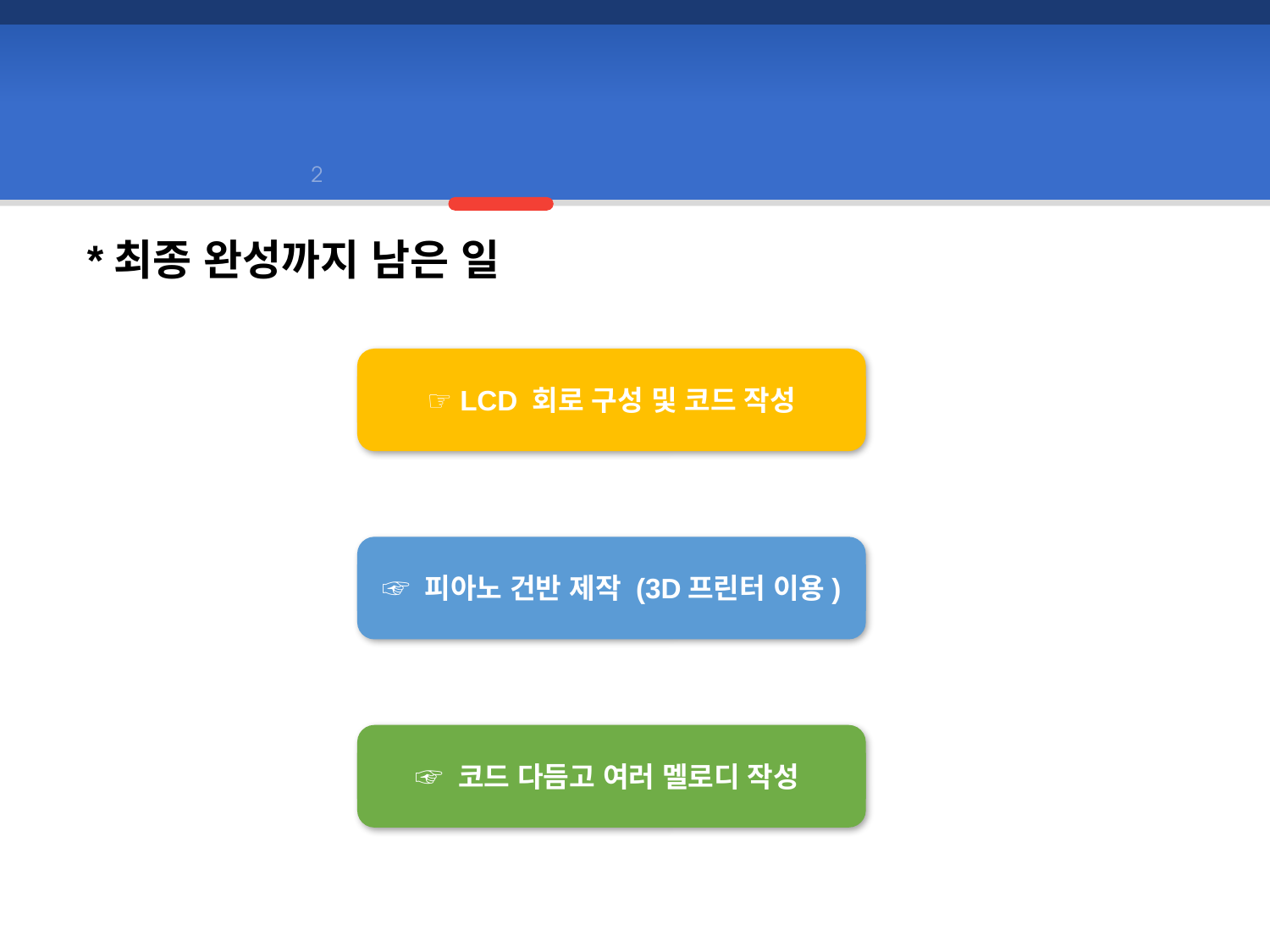

예상 일정
2
1
3

*최종 완성까지 남은 일

☞ LCD 회로 구성 및 코드 작성

☞ 피아노 건반 제작 (3D프린터 이용)

☞ 코드 다듬고 여러 멜로디 작성